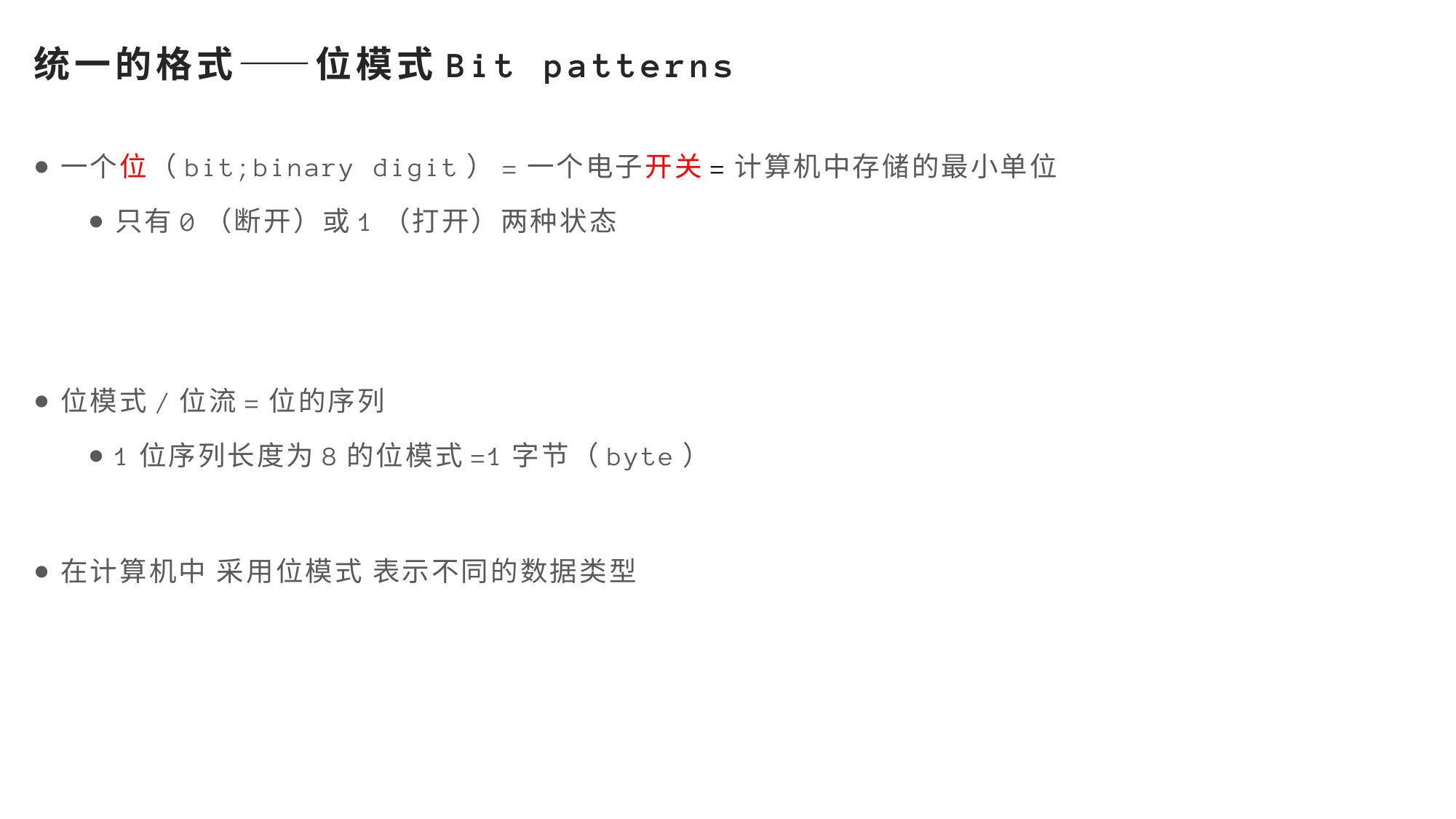

# 统一的格式——位模式Bit patterns
一个位（bit;binary digit）=一个电子开关=计算机中存储的最小单位
只有0（断开）或1（打开）两种状态

位模式/位流=位的序列
1位序列长度为8的位模式=1字节（byte）

在计算机中 采用位模式 表示不同的数据类型